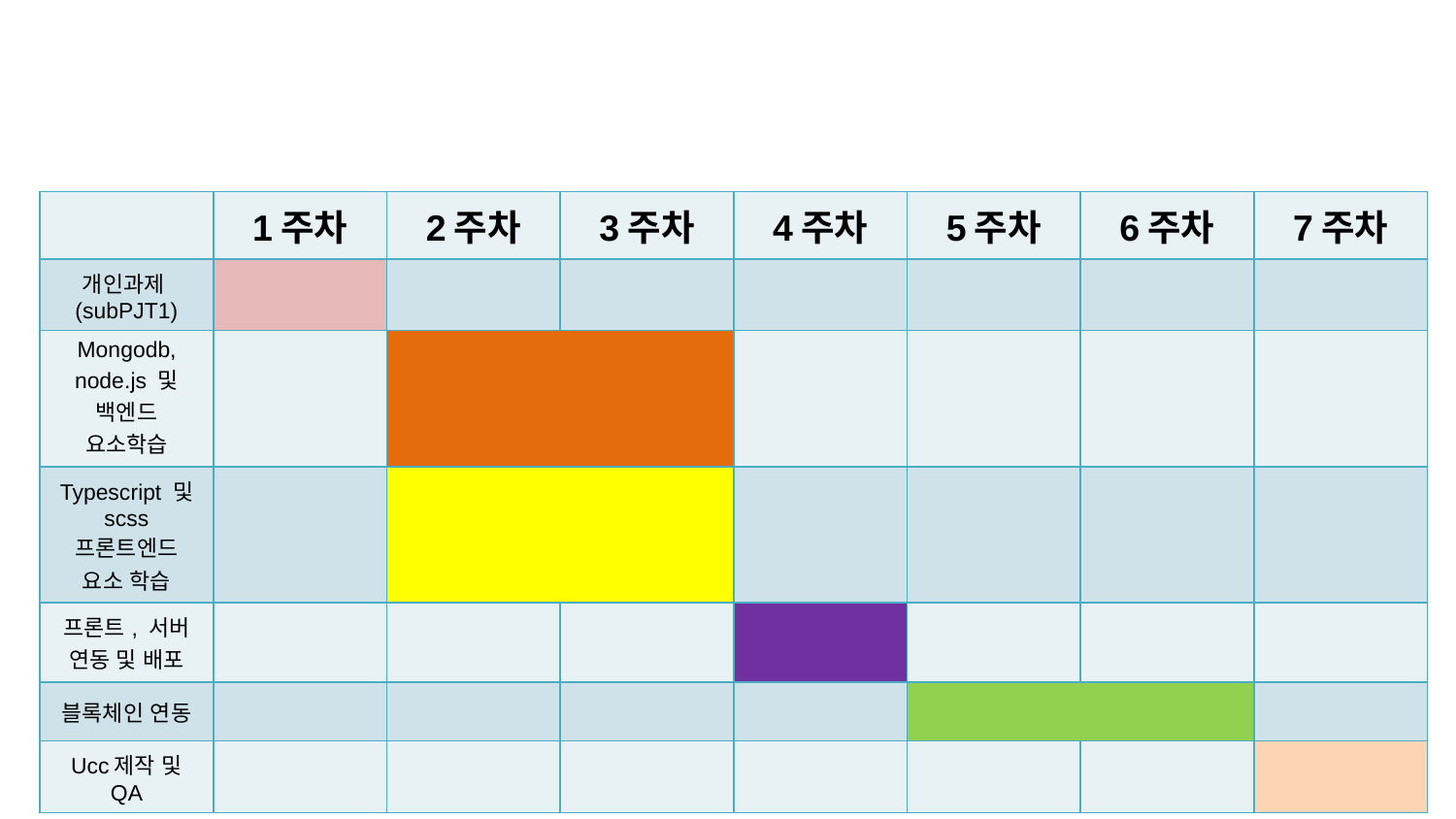

|  | 1주차 | 2주차 | 3주차 | 4주차 | 5주차 | 6주차 | 7주차 |
| --- | --- | --- | --- | --- | --- | --- | --- |
| 개인과제(subPJT1) |  |  |  |  |  |  |  |
| Mongodb, node.js 및 백엔드 요소학습 |  |  |  |  |  |  |  |
| Typescript 및 scss 프론트엔드 요소 학습 |  |  |  |  |  |  |  |
| 프론트, 서버 연동 및 배포 |  |  |  |  |  |  |  |
| 블록체인 연동 |  |  |  |  |  |  |  |
| Ucc제작 및 QA |  |  |  |  |  |  |  |